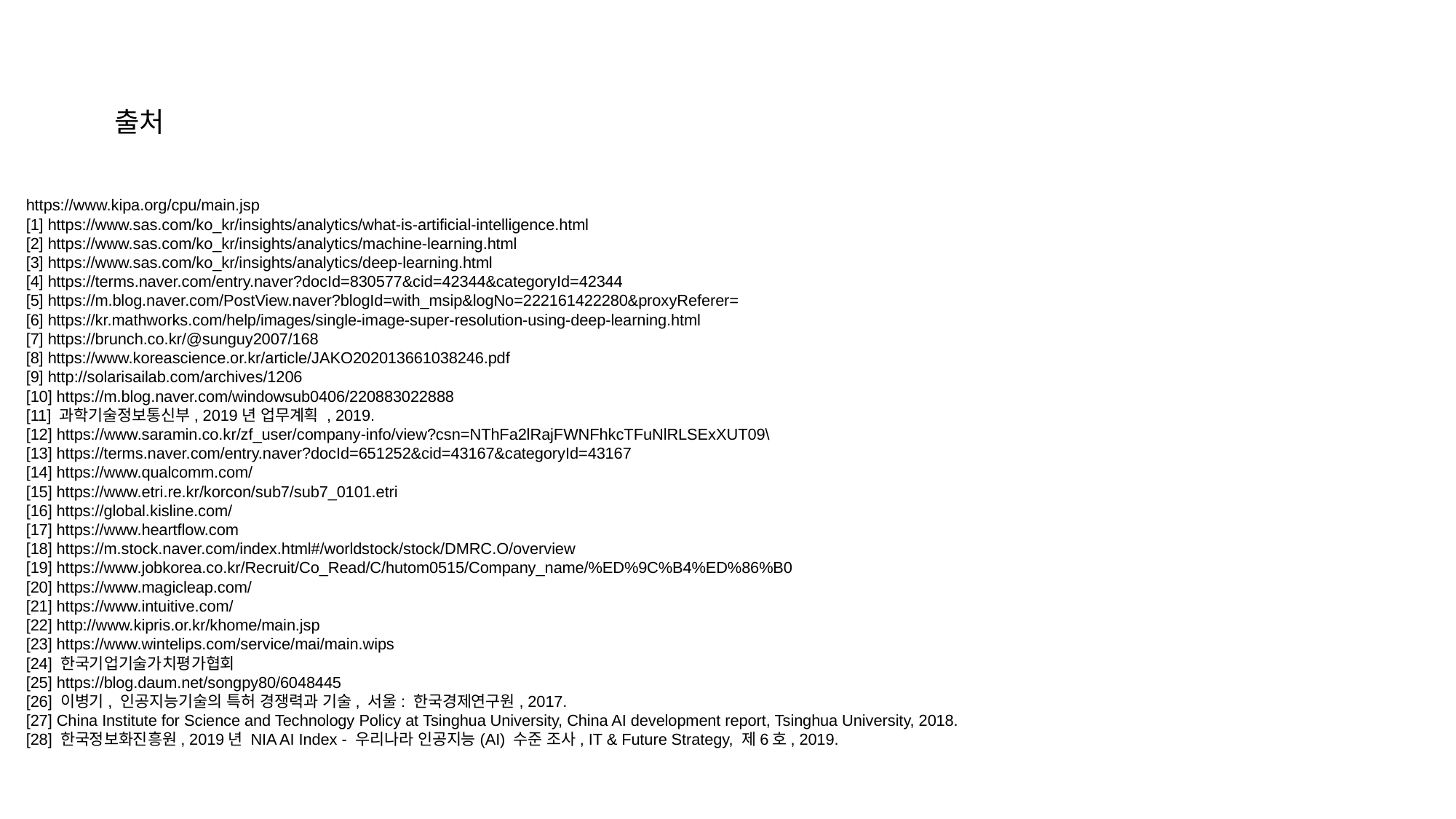

출처
https://www.kipa.org/cpu/main.jsp
[1] https://www.sas.com/ko_kr/insights/analytics/what-is-artificial-intelligence.html
[2] https://www.sas.com/ko_kr/insights/analytics/machine-learning.html
[3] https://www.sas.com/ko_kr/insights/analytics/deep-learning.html
[4] https://terms.naver.com/entry.naver?docId=830577&cid=42344&categoryId=42344
[5] https://m.blog.naver.com/PostView.naver?blogId=with_msip&logNo=222161422280&proxyReferer=
[6] https://kr.mathworks.com/help/images/single-image-super-resolution-using-deep-learning.html
[7] https://brunch.co.kr/@sunguy2007/168
[8] https://www.koreascience.or.kr/article/JAKO202013661038246.pdf
[9] http://solarisailab.com/archives/1206
[10] https://m.blog.naver.com/windowsub0406/220883022888
[11] 과학기술정보통신부, 2019년 업무계획 , 2019.
[12] https://www.saramin.co.kr/zf_user/company-info/view?csn=NThFa2lRajFWNFhkcTFuNlRLSExXUT09\
[13] https://terms.naver.com/entry.naver?docId=651252&cid=43167&categoryId=43167
[14] https://www.qualcomm.com/
[15] https://www.etri.re.kr/korcon/sub7/sub7_0101.etri
[16] https://global.kisline.com/
[17] https://www.heartflow.com
[18] https://m.stock.naver.com/index.html#/worldstock/stock/DMRC.O/overview
[19] https://www.jobkorea.co.kr/Recruit/Co_Read/C/hutom0515/Company_name/%ED%9C%B4%ED%86%B0
[20] https://www.magicleap.com/
[21] https://www.intuitive.com/
[22] http://www.kipris.or.kr/khome/main.jsp
[23] https://www.wintelips.com/service/mai/main.wips
[24] 한국기업기술가치평가협회
[25] https://blog.daum.net/songpy80/6048445
[26] 이병기, 인공지능기술의 특허 경쟁력과 기술, 서울: 한국경제연구원, 2017.
[27] China Institute for Science and Technology Policy at Tsinghua University, China AI development report, Tsinghua University, 2018.
[28] 한국정보화진흥원, 2019년 NIA AI Index - 우리나라 인공지능(AI) 수준 조사, IT & Future Strategy, 제6호, 2019.